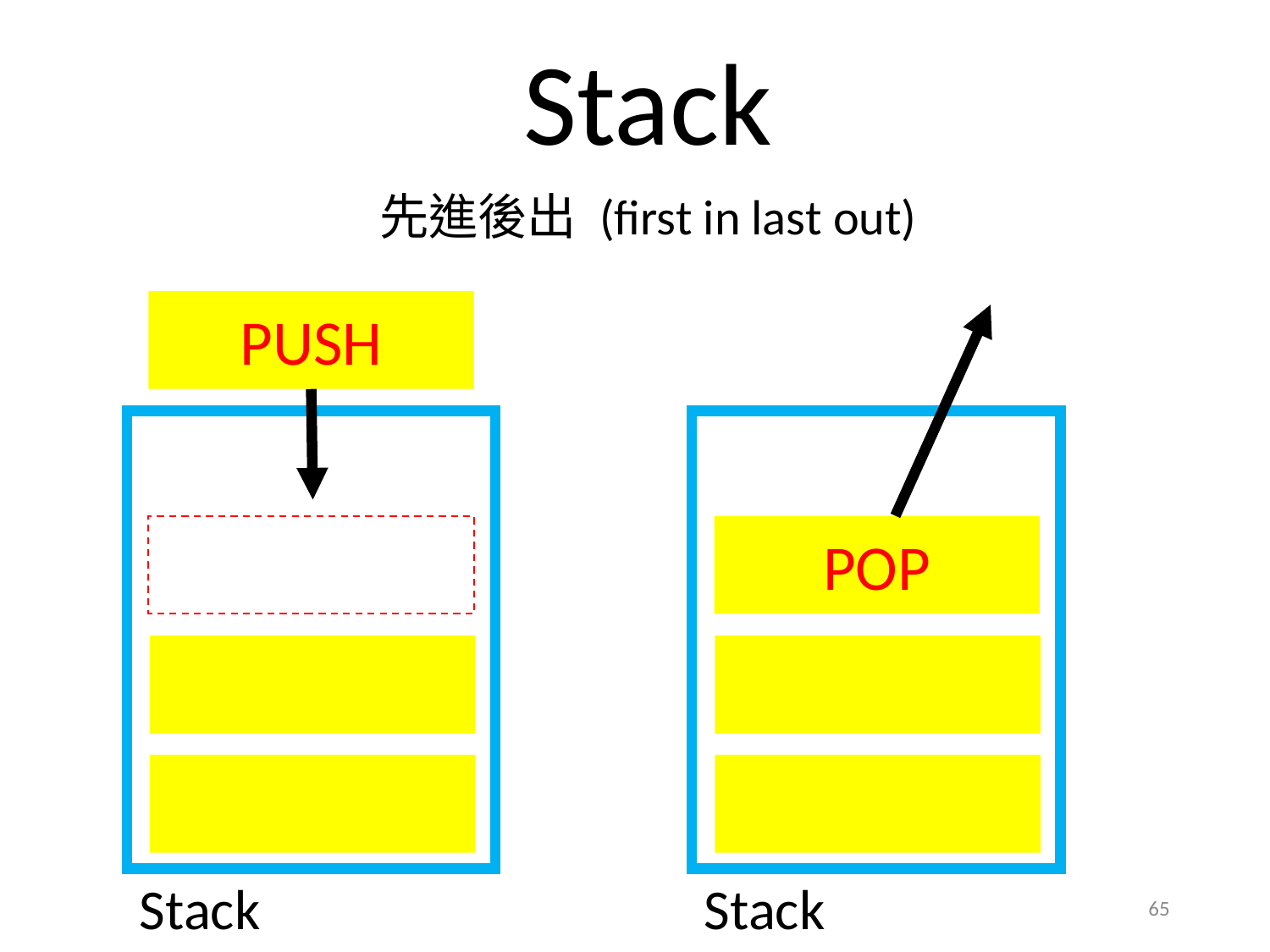

Stack
先進後出 (first in last out)
PUSH

POP

Stack
Stack
65